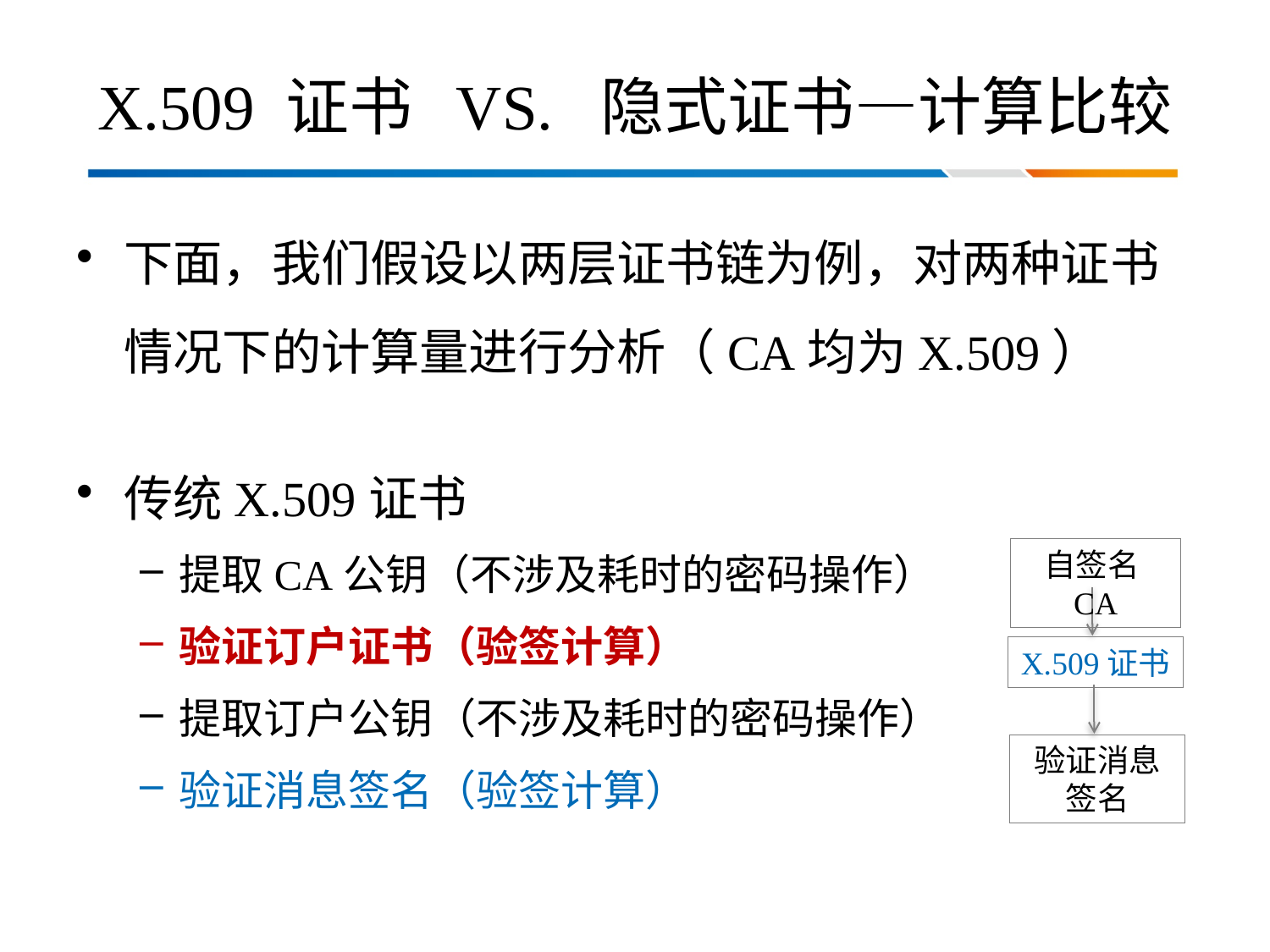

# X.509 证书  VS.  隐式证书—计算比较
下面，我们假设以两层证书链为例，对两种证书情况下的计算量进行分析（CA均为X.509）

传统X.509证书
提取CA公钥（不涉及耗时的密码操作）
验证订户证书（验签计算）
提取订户公钥（不涉及耗时的密码操作）
验证消息签名（验签计算）
自签名CA
X.509证书
验证消息签名